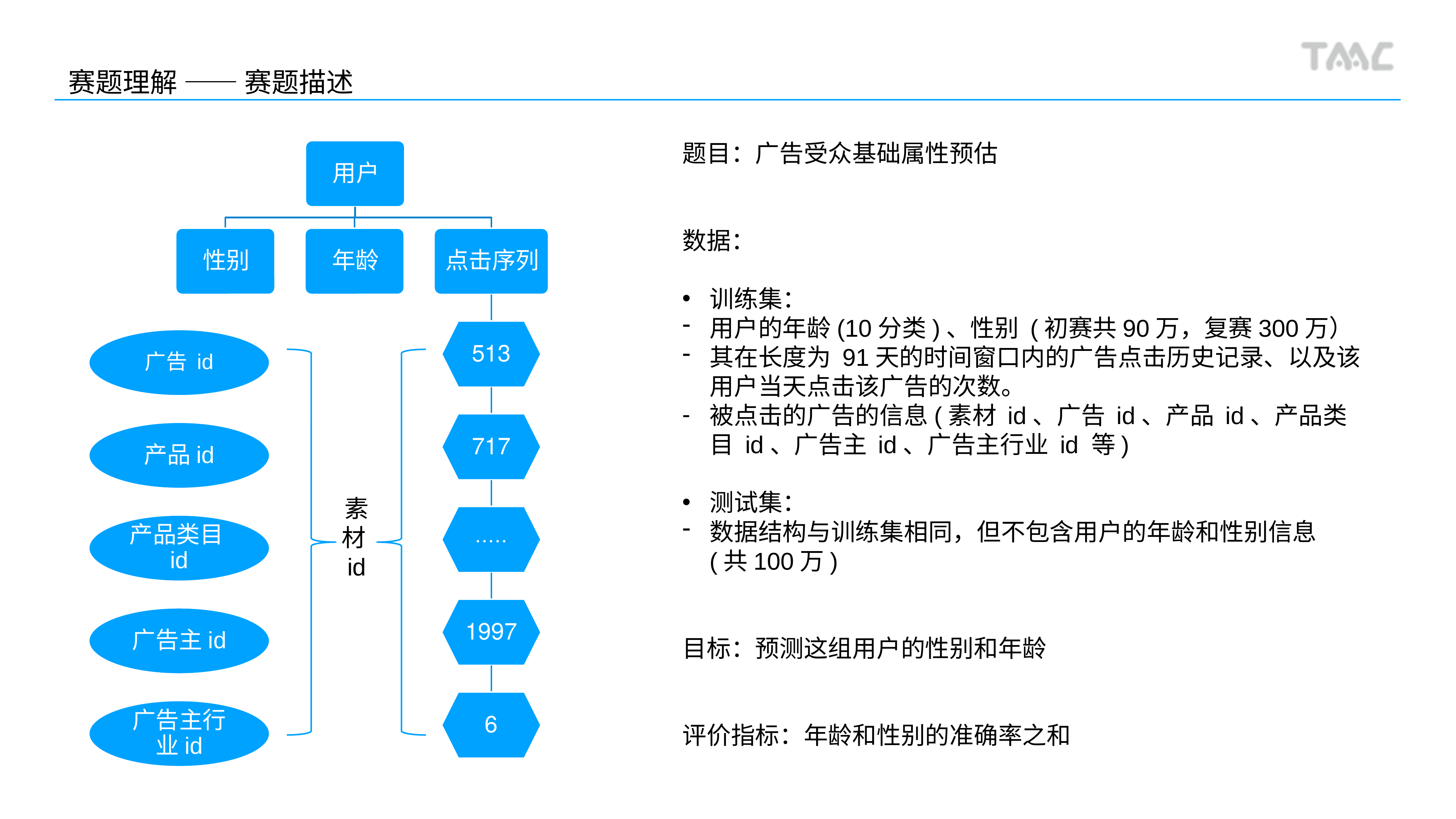

赛题理解 —— 赛题描述
用户
性别
年龄
点击序列
513
717
·····
1997
6
题目：广告受众基础属性预估

数据：

训练集：
用户的年龄(10分类)、性别 (初赛共90万，复赛300万）
其在长度为 91天的时间窗口内的广告点击历史记录、以及该用户当天点击该广告的次数。
被点击的广告的信息(素材 id、广告 id、产品 id、产品类目 id、广告主 id、广告主行业 id 等)

测试集：
数据结构与训练集相同，但不包含用户的年龄和性别信息 (共100万)

目标：预测这组用户的性别和年龄

评价指标：年龄和性别的准确率之和

广告 id

产品id
素材id

产品类目id

广告主id

广告主行业id